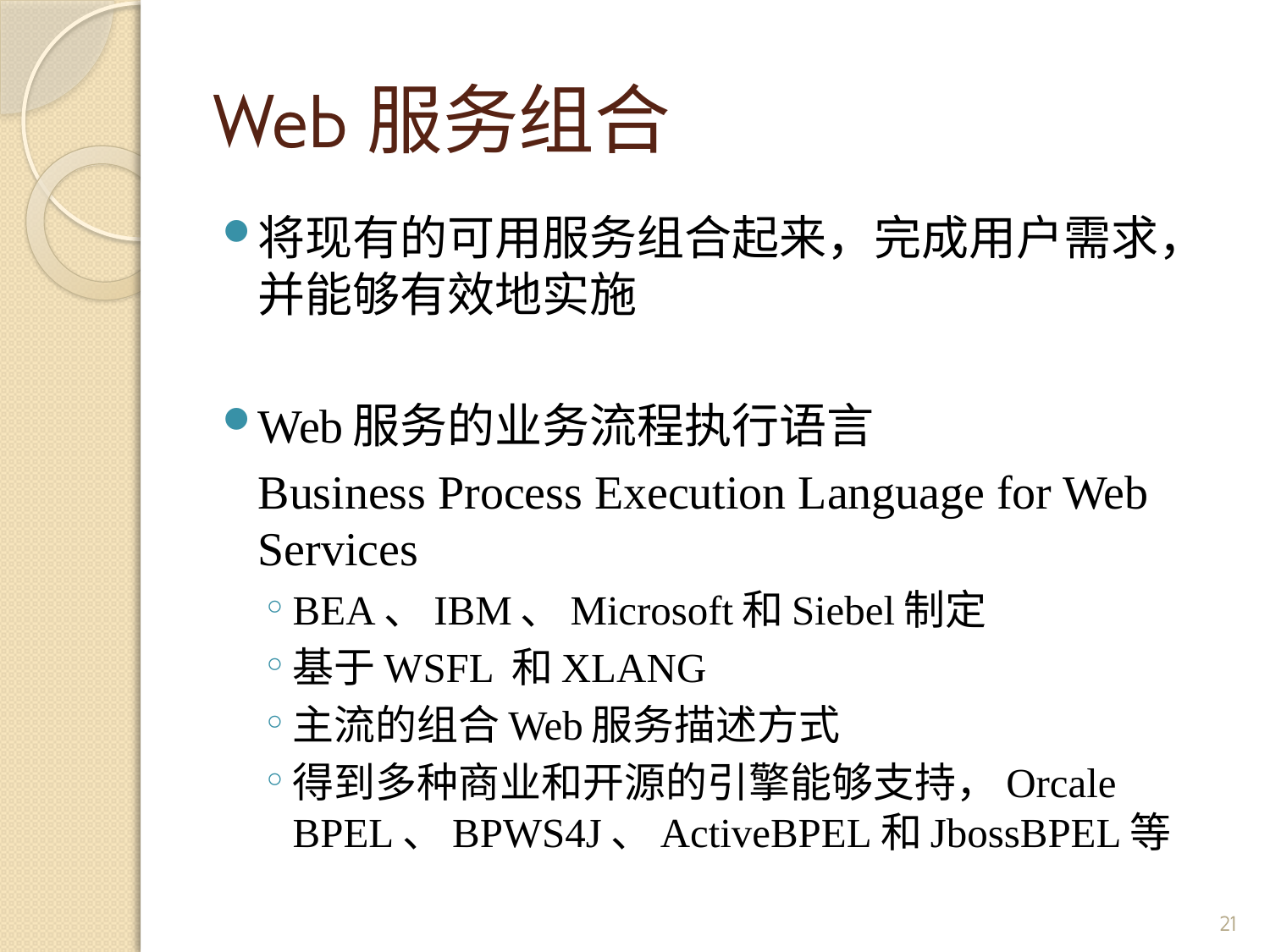

# Web服务组合
将现有的可用服务组合起来，完成用户需求，并能够有效地实施

Web服务的业务流程执行语言
	Business Process Execution Language for Web Services
BEA、IBM、Microsoft和Siebel制定
基于WSFL 和XLANG
主流的组合Web服务描述方式
得到多种商业和开源的引擎能够支持，Orcale BPEL、BPWS4J、ActiveBPEL和JbossBPEL等
21